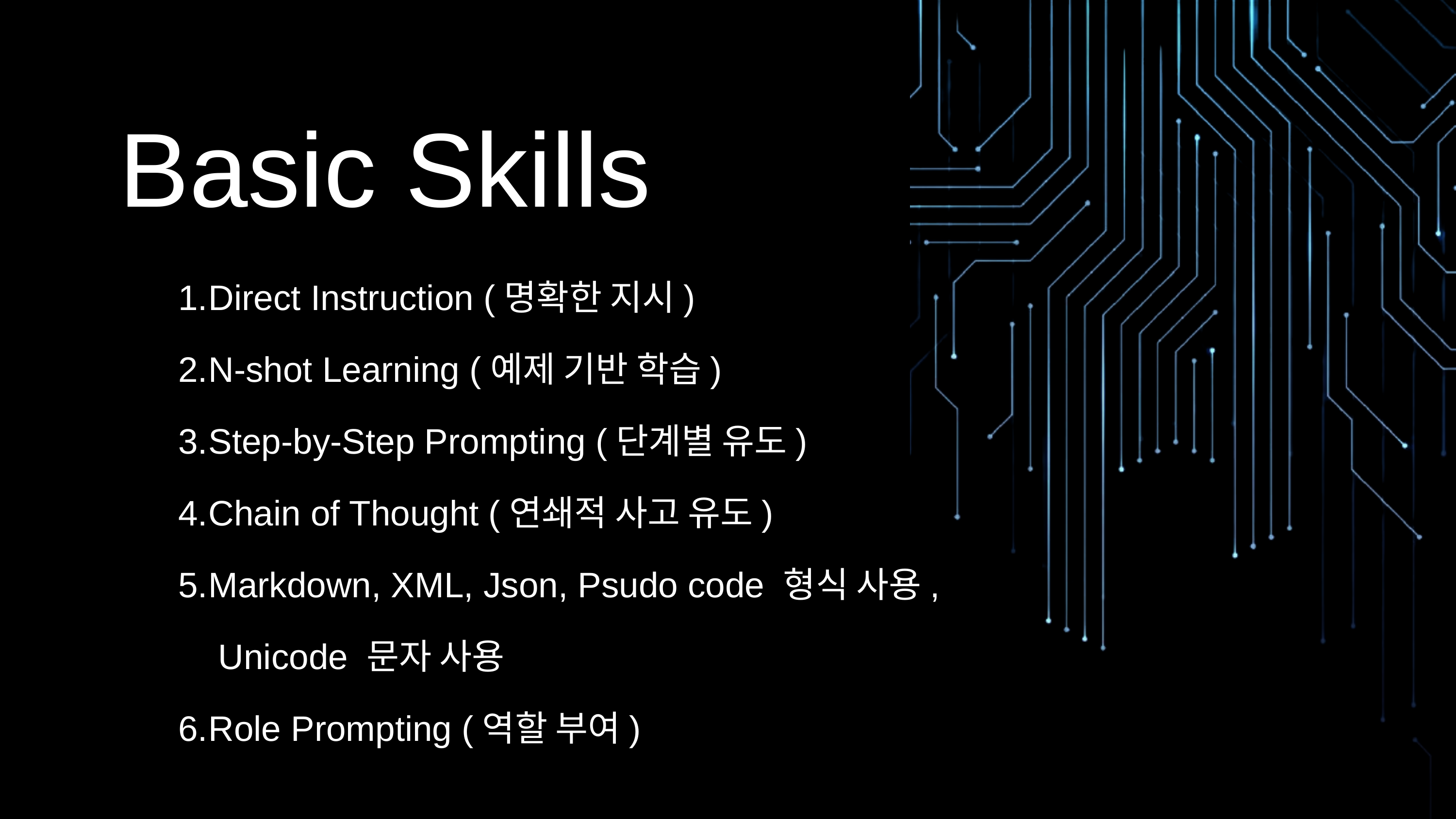

Basic Skills
Direct Instruction (명확한 지시)
N-shot Learning (예제 기반 학습)
Step-by-Step Prompting (단계별 유도)
Chain of Thought (연쇄적 사고 유도)
Markdown, XML, Json, Psudo code 형식 사용, Unicode 문자 사용
Role Prompting (역할 부여)